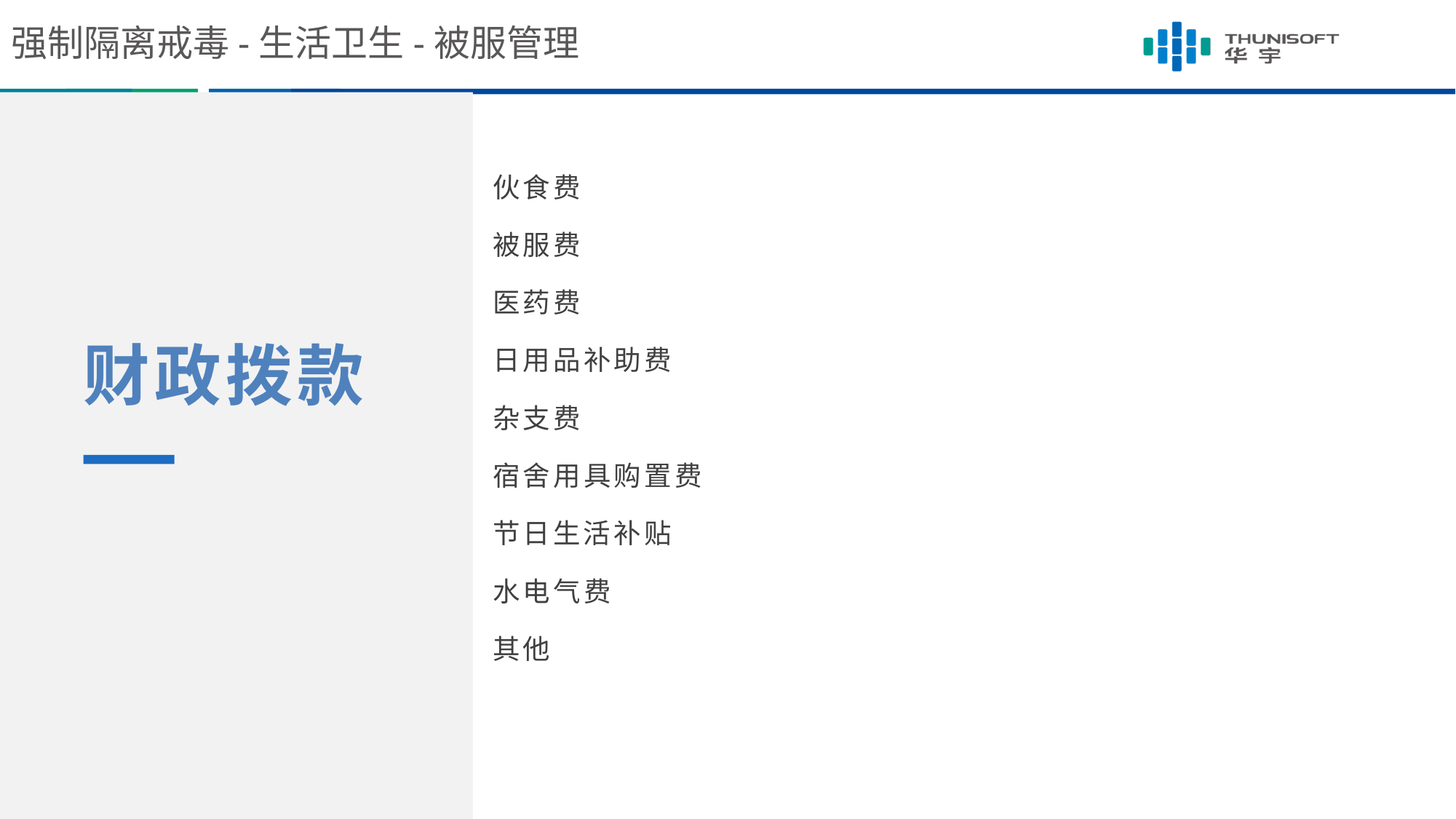

强制隔离戒毒-生活卫生-被服管理

伙食费
被服费
医药费
日用品补助费
杂支费
宿舍用具购置费
节日生活补贴
水电气费
其他
财政拨款

79